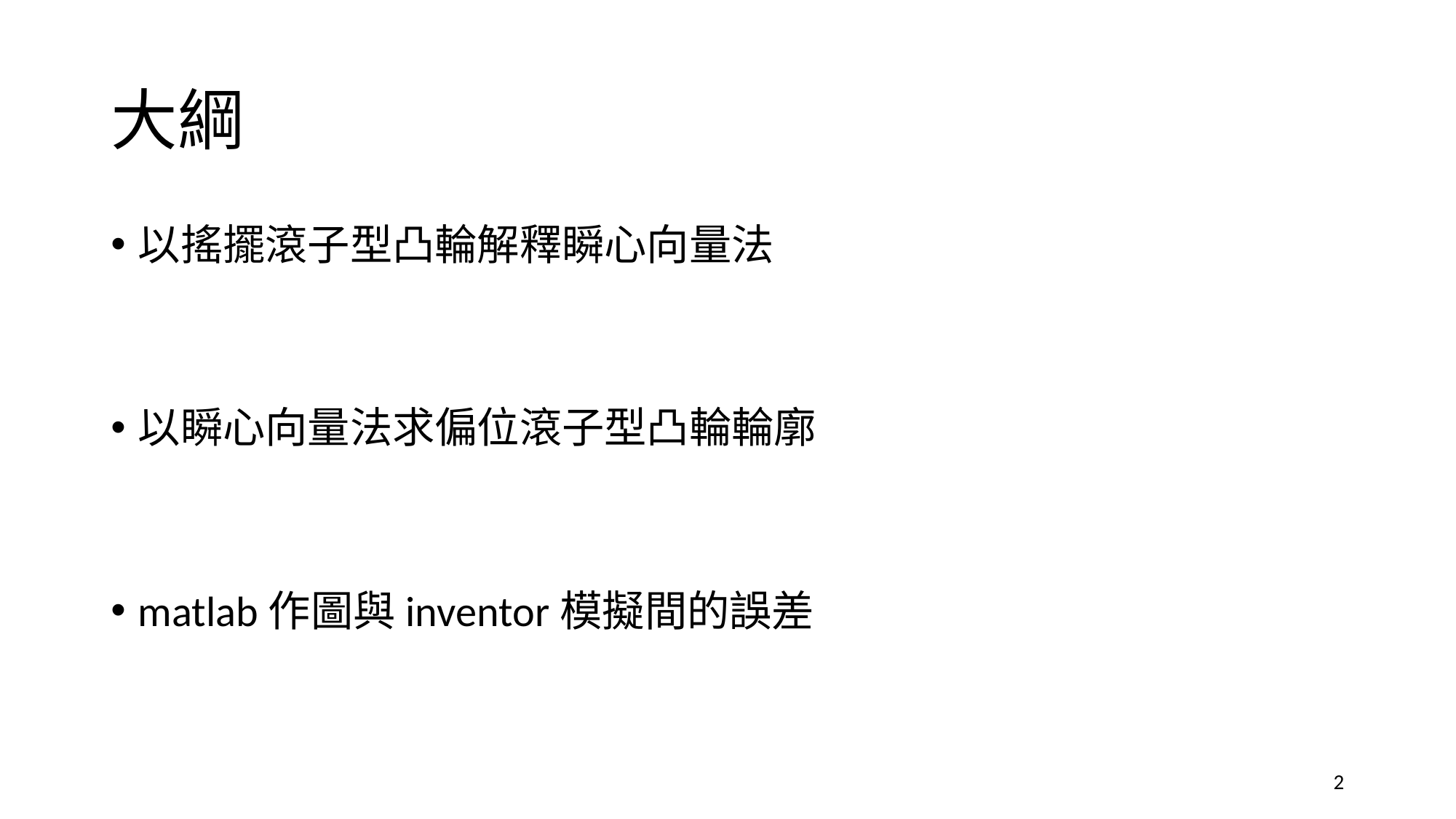

# 大綱
以搖擺滾子型凸輪解釋瞬心向量法

以瞬心向量法求偏位滾子型凸輪輪廓

matlab作圖與inventor模擬間的誤差

2